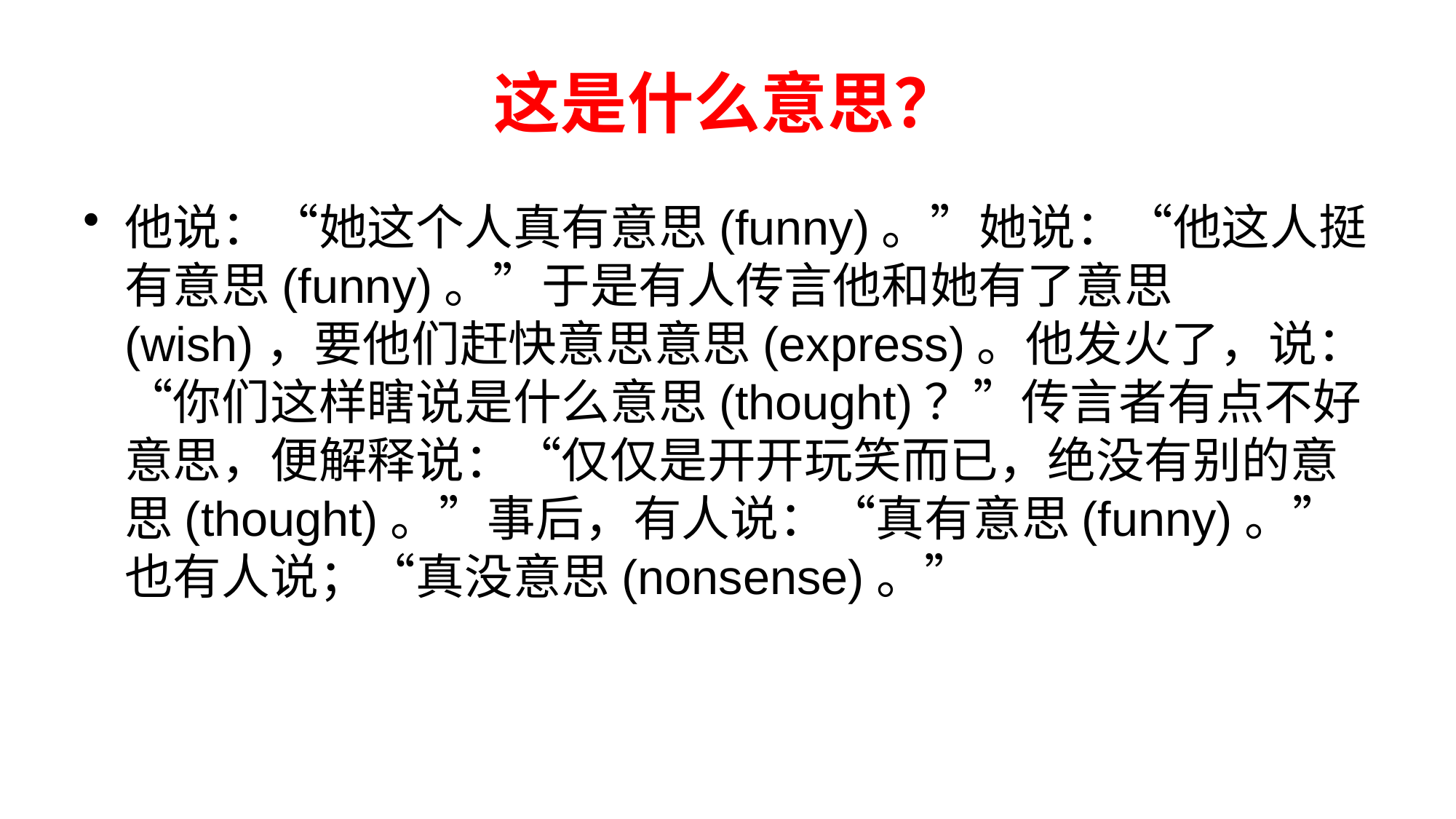

# 这是什么意思？
他说：“她这个人真有意思(funny)。”她说：“他这人挺有意思(funny)。”于是有人传言他和她有了意思(wish)，要他们赶快意思意思(express)。他发火了，说：“你们这样瞎说是什么意思(thought)？”传言者有点不好意思，便解释说：“仅仅是开开玩笑而已，绝没有别的意思(thought)。”事后，有人说：“真有意思(funny)。” 也有人说；“真没意思(nonsense)。”